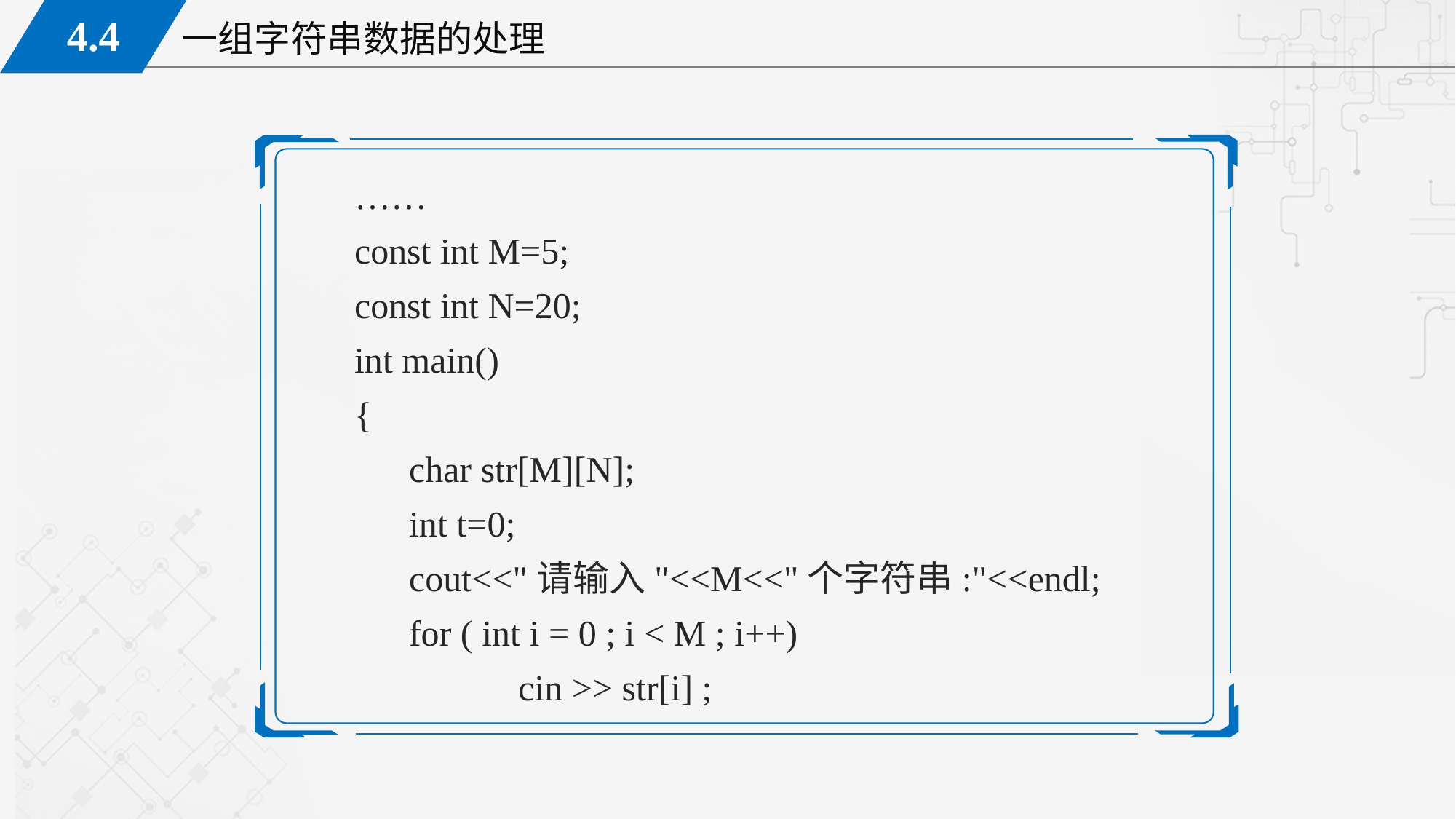

……
const int M=5;
const int N=20;
int main()
{
	char str[M][N];
	int t=0;
	cout<<"请输入"<<M<<"个字符串:"<<endl;
	for ( int i = 0 ; i < M ; i++)
		cin >> str[i] ;